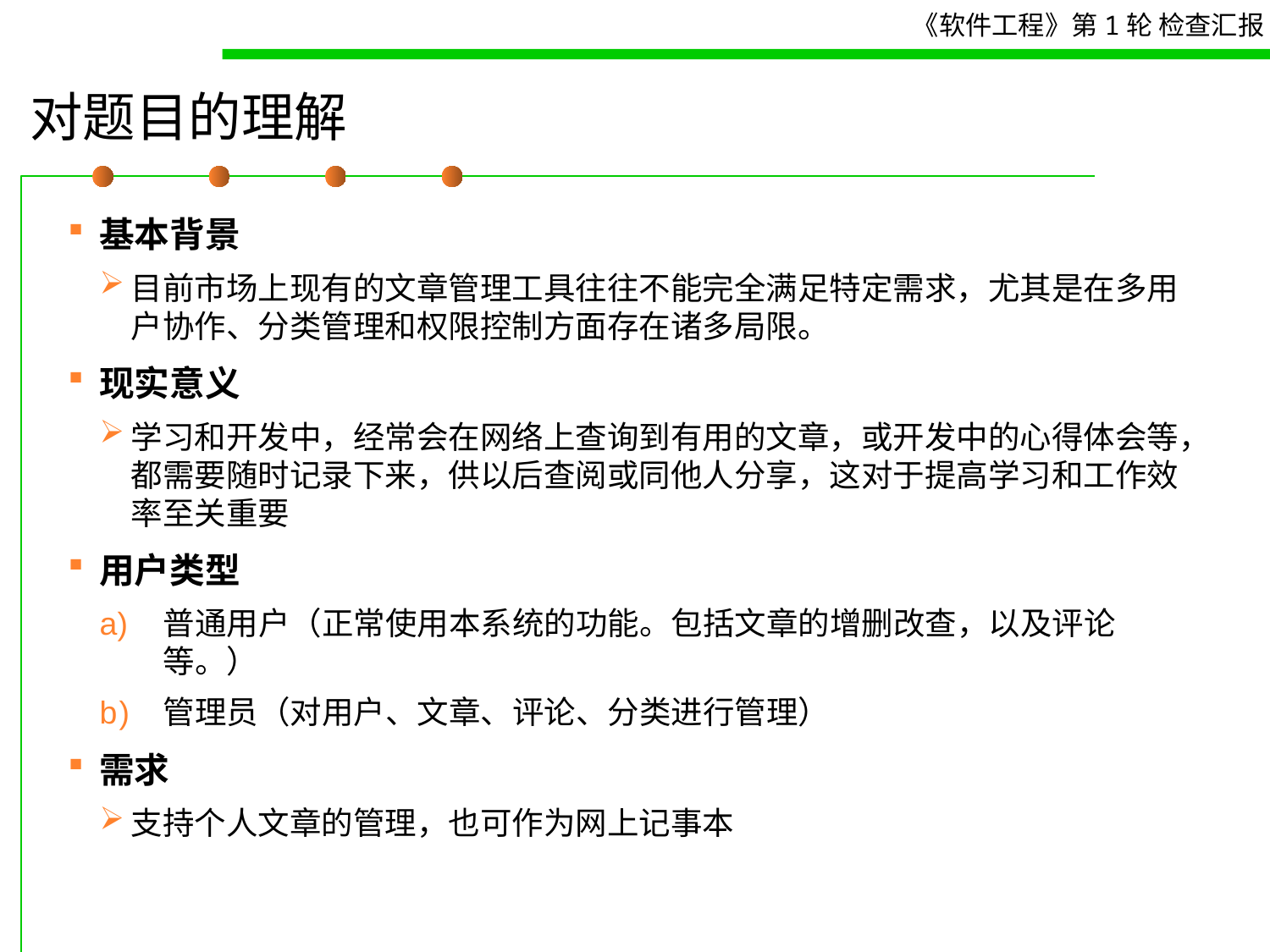

# 对题目的理解
基本背景
目前市场上现有的文章管理工具往往不能完全满足特定需求，尤其是在多用户协作、分类管理和权限控制方面存在诸多局限。
现实意义
学习和开发中，经常会在网络上查询到有用的文章，或开发中的心得体会等，都需要随时记录下来，供以后查阅或同他人分享，这对于提高学习和工作效率至关重要
用户类型
普通用户（正常使用本系统的功能。包括文章的增删改查，以及评论等。）
管理员（对用户、文章、评论、分类进行管理）
需求
支持个人文章的管理，也可作为网上记事本